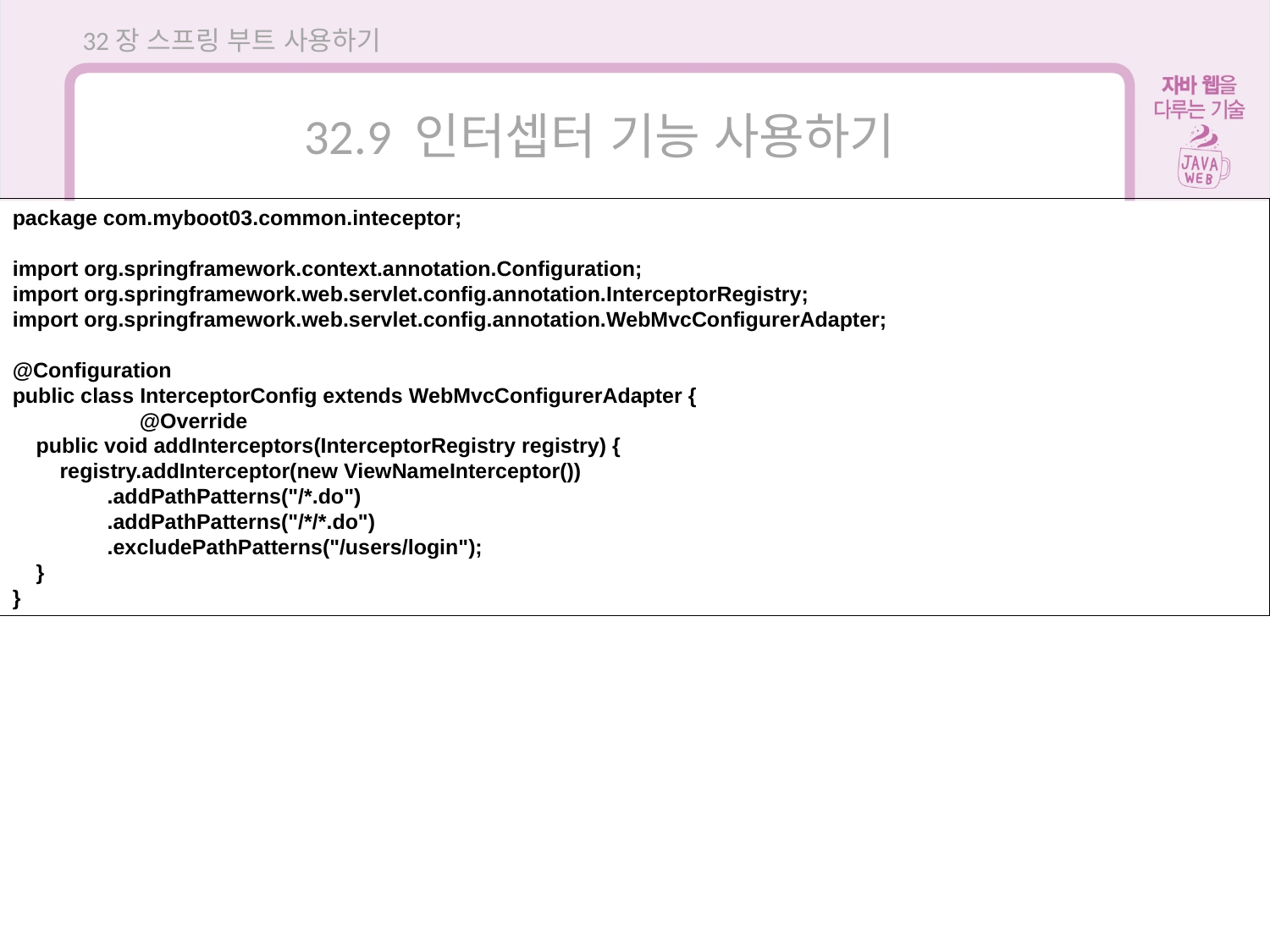

32장 스프링 부트 사용하기
32.9 인터셉터 기능 사용하기
package com.myboot03.common.inteceptor;

import org.springframework.context.annotation.Configuration;
import org.springframework.web.servlet.config.annotation.InterceptorRegistry;
import org.springframework.web.servlet.config.annotation.WebMvcConfigurerAdapter;

@Configuration
public class InterceptorConfig extends WebMvcConfigurerAdapter {
	@Override
    public void addInterceptors(InterceptorRegistry registry) {
        registry.addInterceptor(new ViewNameInterceptor())
                .addPathPatterns("/*.do")
                .addPathPatterns("/*/*.do")
                .excludePathPatterns("/users/login");
    }
}